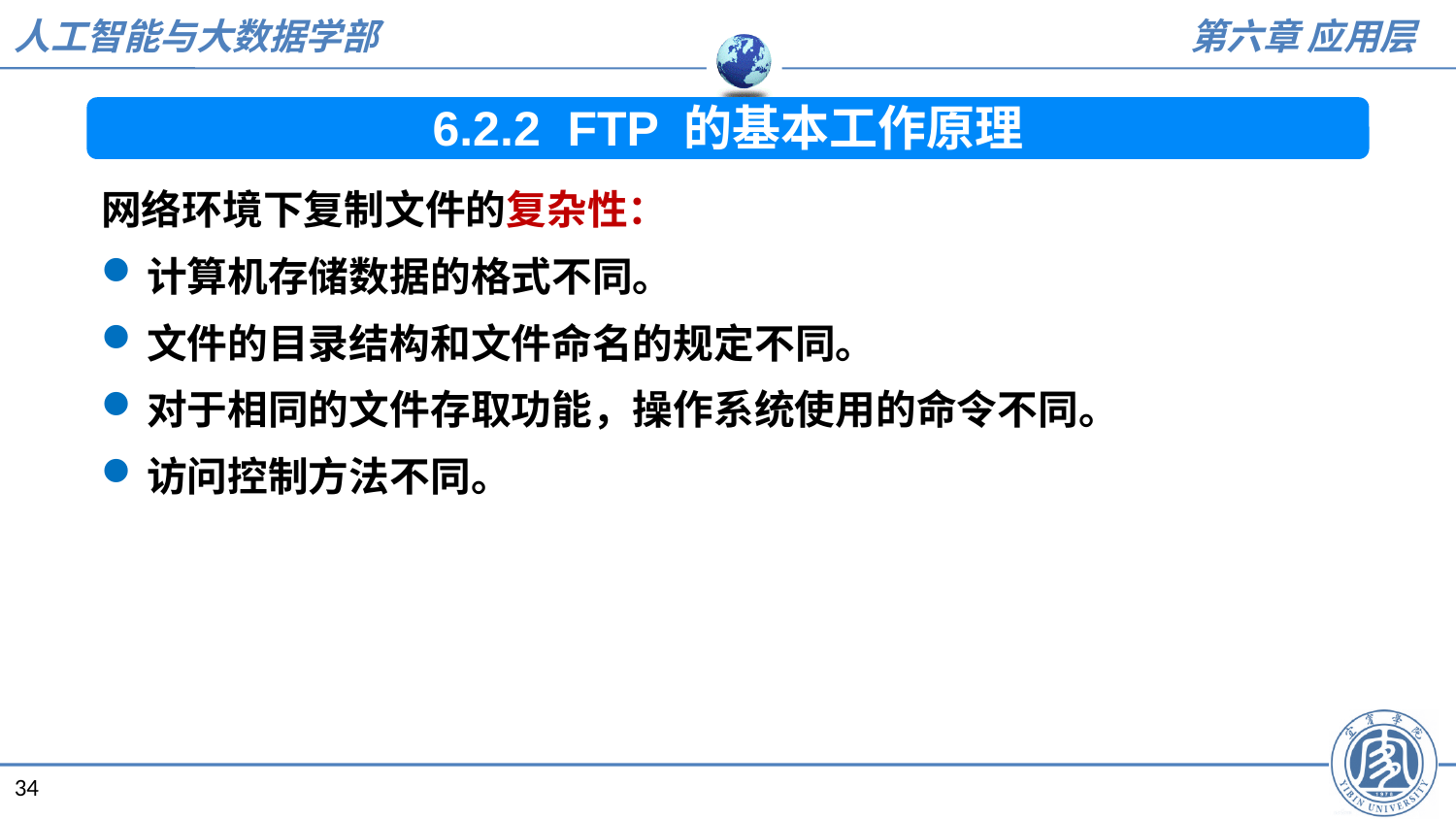

6.2.2  FTP 的基本工作原理

网络环境下复制文件的复杂性：
计算机存储数据的格式不同。
文件的目录结构和文件命名的规定不同。
对于相同的文件存取功能，操作系统使用的命令不同。
访问控制方法不同。
34